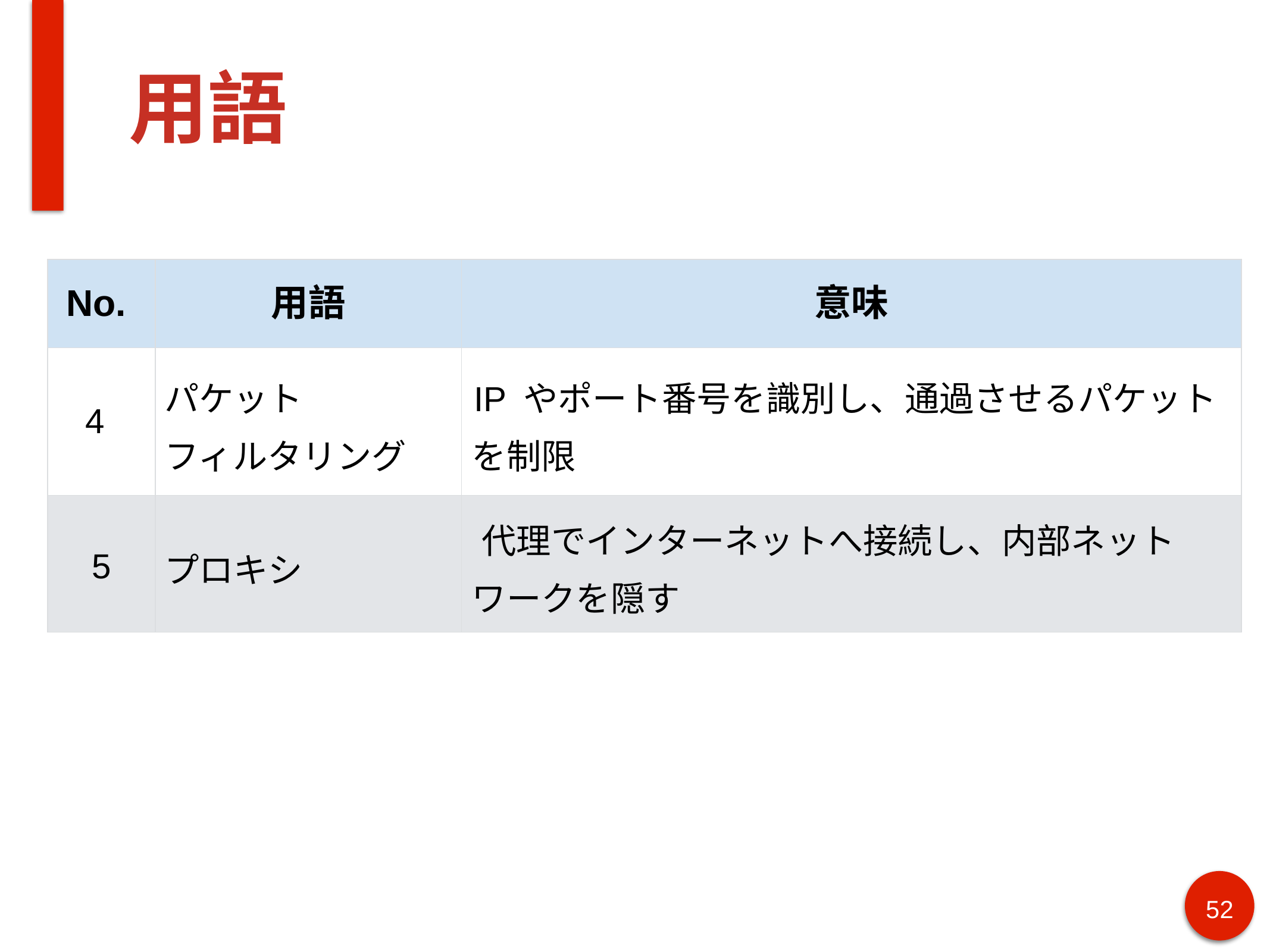

# 用語
| No. | 用語 | 意味 |
| --- | --- | --- |
| 4 | パケット フィルタリング | IP やポート番号を識別し、通過させるパケット を制限 |
| 5 | プロキシ | 代理でインターネットへ接続し、内部ネット ワークを隠す |
52